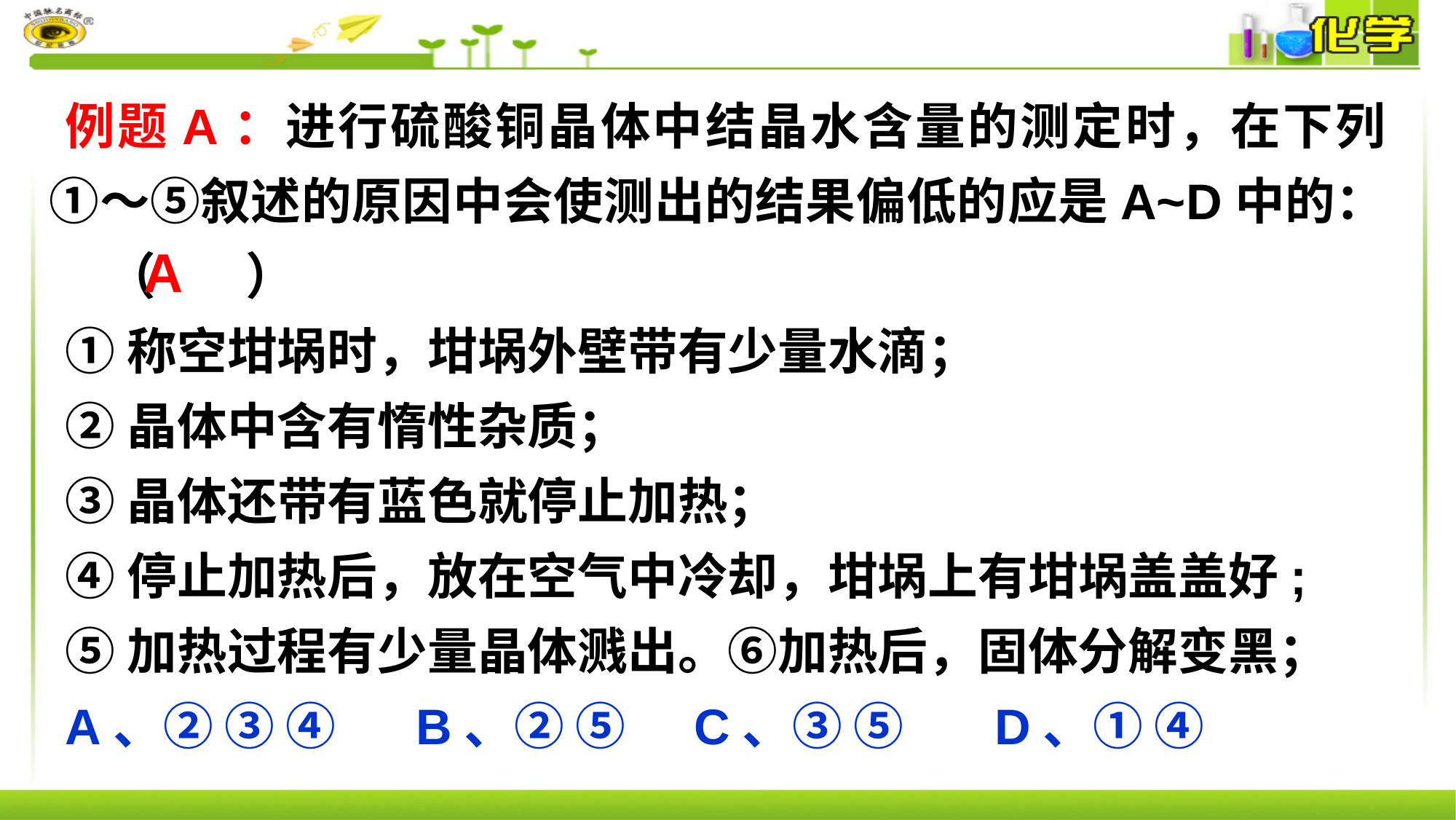

例题A：进行硫酸铜晶体中结晶水含量的测定时，在下列①～⑤叙述的原因中会使测出的结果偏低的应是A~D中的：      （        ）
①称空坩埚时，坩埚外壁带有少量水滴；
②晶体中含有惰性杂质；
③晶体还带有蓝色就停止加热；
④停止加热后，放在空气中冷却，坩埚上有坩埚盖盖好;
⑤加热过程有少量晶体溅出。⑥加热后，固体分解变黑；
A、② ③ ④      B、② ⑤     C、③ ⑤       D、① ④
 A